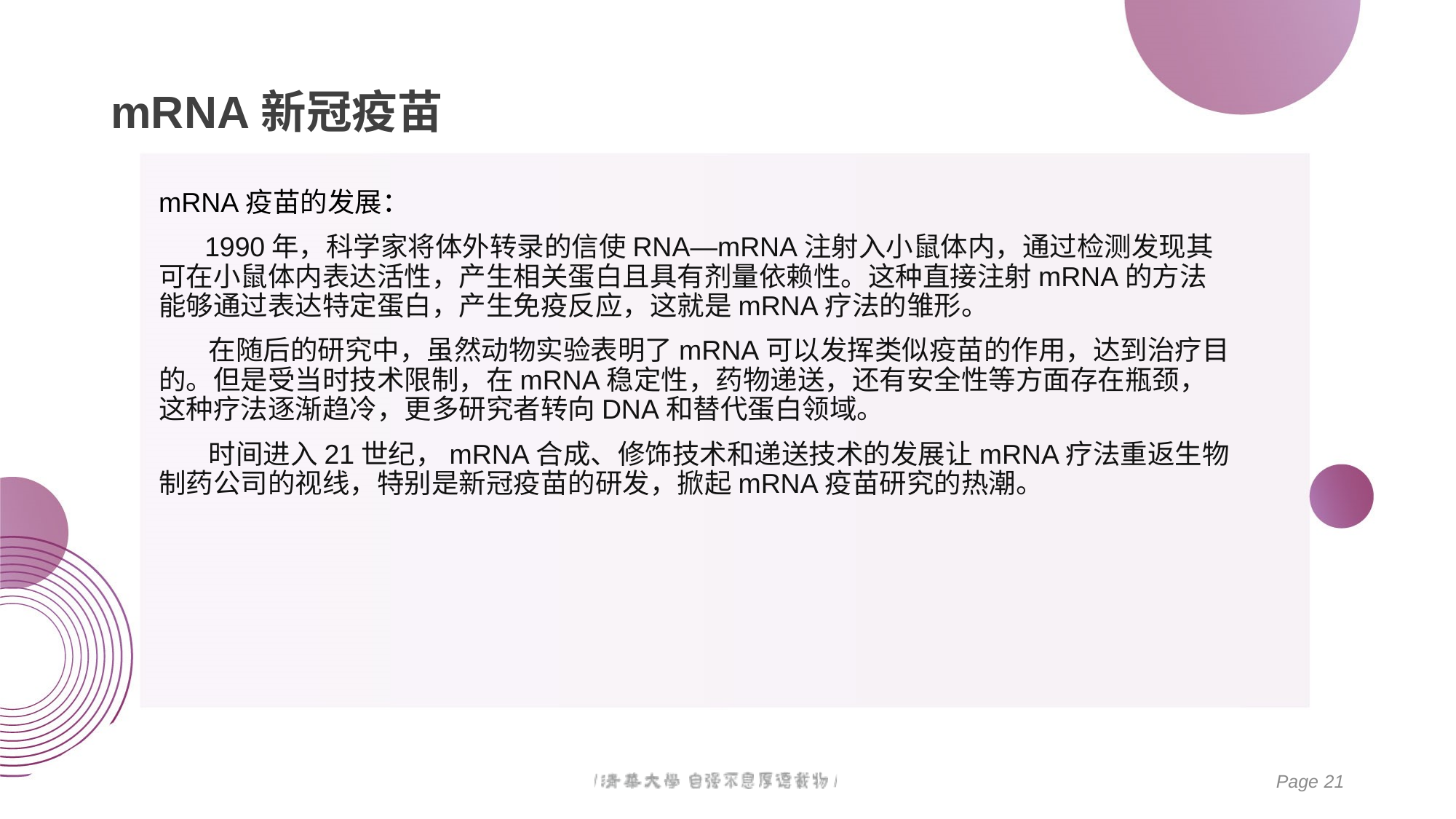

# mRNA新冠疫苗
mRNA疫苗的发展：
      1990年，科学家将体外转录的信使RNA—mRNA注射入小鼠体内，通过检测发现其可在小鼠体内表达活性，产生相关蛋白且具有剂量依赖性。这种直接注射mRNA的方法能够通过表达特定蛋白，产生免疫反应，这就是mRNA疗法的雏形。
       在随后的研究中，虽然动物实验表明了mRNA可以发挥类似疫苗的作用，达到治疗目的。但是受当时技术限制，在mRNA稳定性，药物递送，还有安全性等方面存在瓶颈，这种疗法逐渐趋冷，更多研究者转向DNA和替代蛋白领域。
       时间进入21世纪，mRNA合成、修饰技术和递送技术的发展让mRNA疗法重返生物制药公司的视线，特别是新冠疫苗的研发，掀起mRNA疫苗研究的热潮。

Page 21